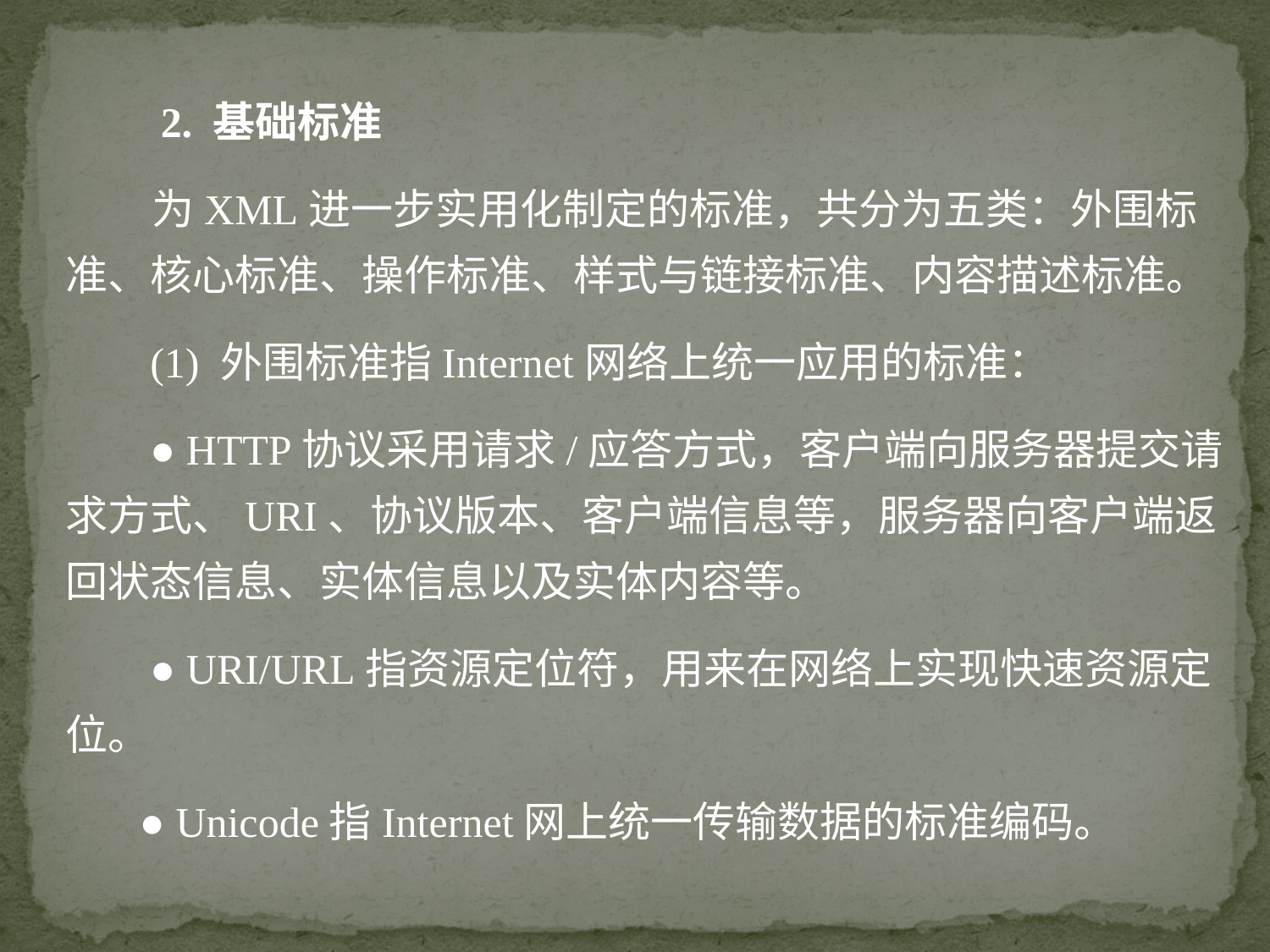

2. 基础标准
        为XML进一步实用化制定的标准，共分为五类：外围标准、核心标准、操作标准、样式与链接标准、内容描述标准。
        (1) 外围标准指Internet网络上统一应用的标准：
        ● HTTP协议采用请求/应答方式，客户端向服务器提交请求方式、URI、协议版本、客户端信息等，服务器向客户端返回状态信息、实体信息以及实体内容等。
        ● URI/URL指资源定位符，用来在网络上实现快速资源定位。
       ● Unicode指Internet网上统一传输数据的标准编码。